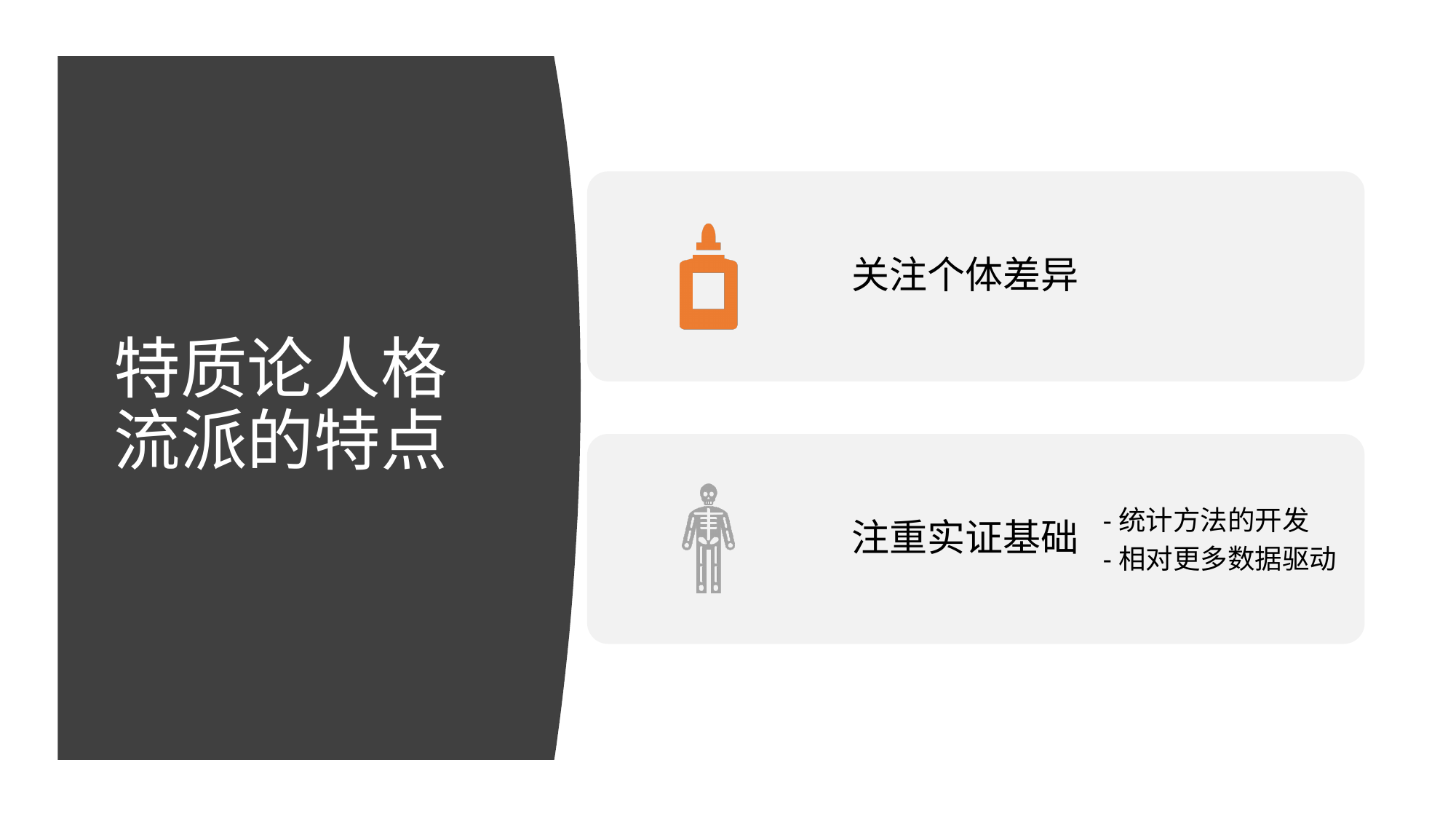

关注个体差异
注重实证基础
-统计方法的开发
-相对更多数据驱动

# 特质论人格流派的特点